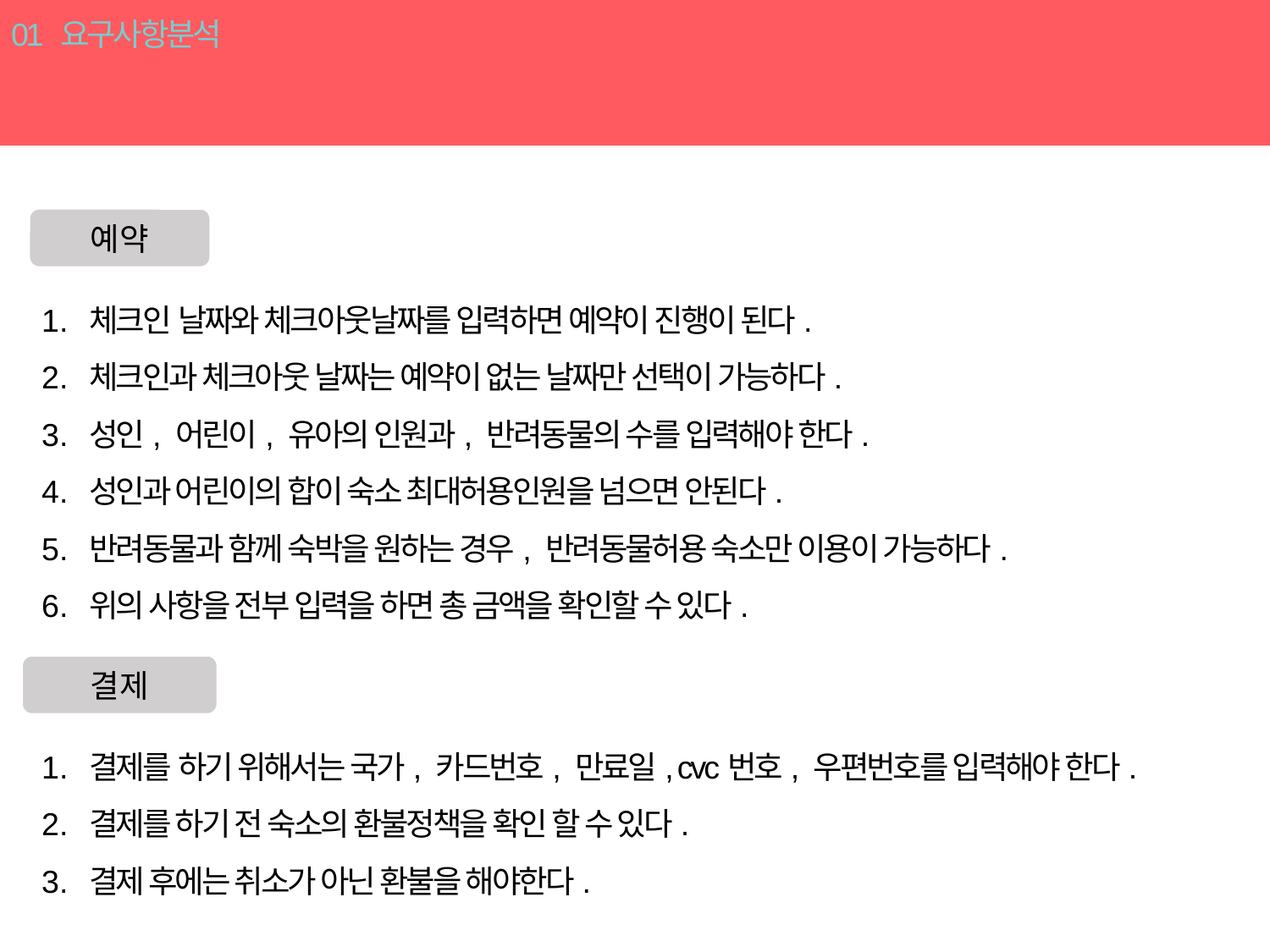

01 요구사항분석
예약 및 결제
예약
체크인 날짜와 체크아웃날짜를 입력하면 예약이 진행이 된다.
체크인과 체크아웃 날짜는 예약이 없는 날짜만 선택이 가능하다.
성인, 어린이, 유아의 인원과, 반려동물의 수를 입력해야 한다.
성인과 어린이의 합이 숙소 최대허용인원을 넘으면 안된다.
반려동물과 함께 숙박을 원하는 경우, 반려동물허용 숙소만 이용이 가능하다.
위의 사항을 전부 입력을 하면 총 금액을 확인할 수 있다.
결제
결제를 하기 위해서는 국가, 카드번호, 만료일, cvc번호, 우편번호를 입력해야 한다.
결제를 하기 전 숙소의 환불정책을 확인 할 수 있다.
결제 후에는 취소가 아닌 환불을 해야한다.